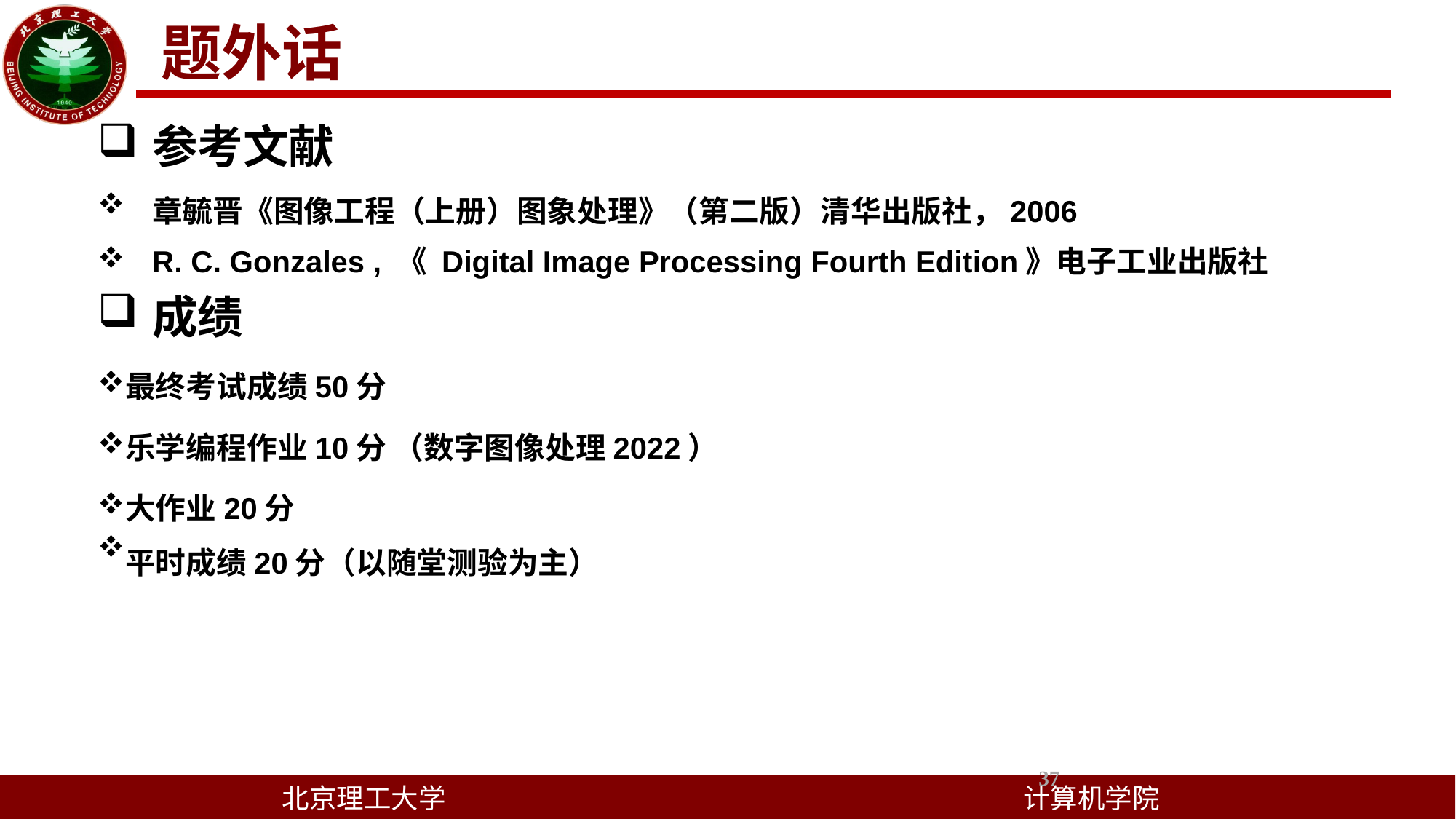

题外话
参考文献
章毓晋《图像工程（上册）图象处理》（第二版）清华出版社，2006
R. C. Gonzales , 《 Digital Image Processing Fourth Edition》电子工业出版社
成绩
最终考试成绩50分
乐学编程作业10分 （数字图像处理2022）
大作业20分
平时成绩20分（以随堂测验为主）

37